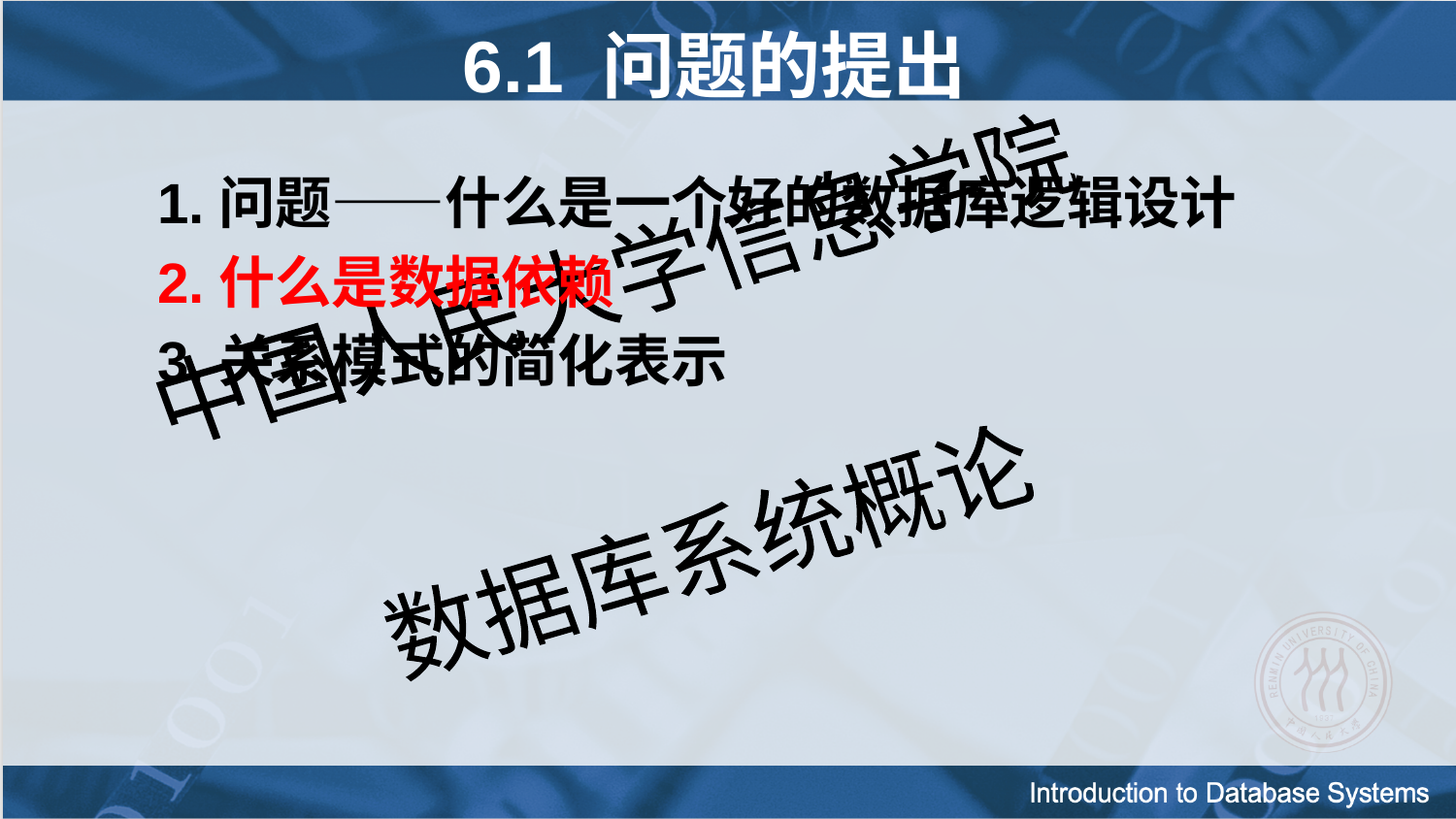

# 6.1 问题的提出
1.问题——什么是一个好的数据库逻辑设计
2.什么是数据依赖
3.关系模式的简化表示